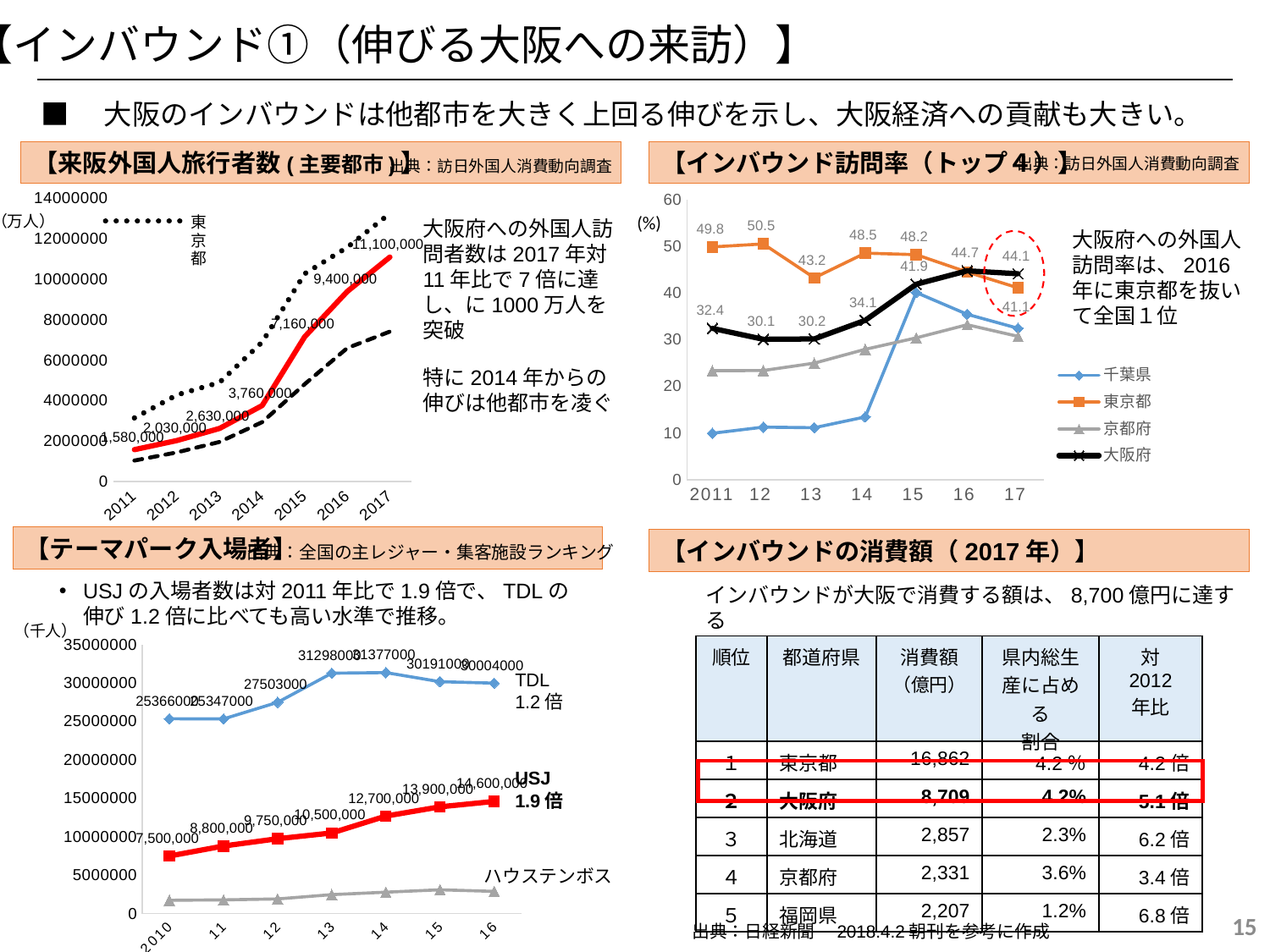

【インバウンド①（伸びる大阪への来訪）】
■　大阪のインバウンドは他都市を大きく上回る伸びを示し、大阪経済への貢献も大きい。
【来阪外国人旅行者数(主要都市)】
【インバウンド訪問率（トップ４）】
出典：訪日外国人消費動向調査
出典：訪日外国人消費動向調査

### Chart

| Category | 千葉県 | 東京都 | 京都府 | 大阪府 |
|---|---|---|---|---|
| 2011 | 9.945017566024912 | 49.839150358859655 | 23.337950938810106 | 32.40671392463557 |
| 12 | 11.255040073994598 | 50.48726228371746 | 23.37978910989501 | 30.07725953644368 |
| 13 | 11.132053998981588 | 43.22644173702367 | 24.94961670174308 | 30.152505339531544 |
| 14 | 13.44509565385873 | 48.521959573245134 | 27.929756709814686 | 34.12746419519865 |
| 15 | 40.08797256343489 | 48.19020227476636 | 30.3709426595832 | 41.853035126171406 |
| 16 | 35.42410546137744 | 44.46722060749847 | 33.188591871962124 | 44.72528254524335 |
| 17 | 32.42043076869232 | 41.087214860523865 | 30.69515512549372 | 44.1 |

### Chart

| Category | 東京都 | 京都府 | 大阪府 |
|---|---|---|---|
| 2011 | 3148562.626625548 | 1040645.3717985919 | 1580000.0 |
| 2012 | 4285306.146319307 | 1446465.855578088 | 2030000.0 |
| 2013 | 4902918.821192365 | 1962172.7747281983 | 2630000.0 |
| 2014 | 6898246.9327185415 | 2940957.312783901 | 3760000.0 |
| 2015 | 10275403.576803243 | 4817990.532448274 | 7160000.0 |
| 2016 | 11582313.414803285 | 6604357.145118757 | 9400000.0 |
| 2017 | 13256599.023279028 | 7417629.672551284 | 11100000.0 |
（万人）
(%)
大阪府への外国人訪問者数は2017年対11年比で7倍に達し、に1000万人を突破

特に2014年からの伸びは他都市を凌ぐ
大阪府への外国人訪問率は、2016年に東京都を抜いて全国１位

【テーマパーク入場者】
【インバウンドの消費額（2017年）】
出典：全国の主レジャー・集客施設ランキング
USJの入場者数は対2011年比で1.9倍で、TDLの伸び1.2倍に比べても高い水準で推移。
インバウンドが大阪で消費する額は、8,700億円に達する
（千人）

### Chart

| Category | ＴＤＬ | ＵＳＪ | ＨＴＢ |
|---|---|---|---|
| 2010 | 25366000.0 | 7500000.0 | 1740000.0 |
| 11 | 25347000.0 | 8800000.0 | 1790000.0 |
| 12 | 27503000.0 | 9750000.0 | 1918000.0 |
| 13 | 31298000.0 | 10500000.0 | 2477000.0 |
| 14 | 31377000.0 | 12700000.0 | 2794000.0 |
| 15 | 30191000.0 | 13900000.0 | 3107000.0 |
| 16 | 30004000.0 | 14600000.0 | 2894000.0 |
| 順位 | 都道府県 | 消費額 （億円） | 県内総生 産に占める 割合 | 対 2012 年比 |
| --- | --- | --- | --- | --- |
| １ | 東京都 | 16,862 | 4.2％ | 4.2倍 |
| ２ | 大阪府 | 8,709 | 4.2% | 5.1倍 |
| ３ | 北海道 | 2,857 | 2.3% | 6.2倍 |
| ４ | 京都府 | 2,331 | 3.6% | 3.4倍 |
| ５ | 福岡県 | 2,207 | 1.2% | 6.8倍 |
TDL
1.2倍
USJ
1.9倍

ハウステンボス
15
出典：日経新聞　2018.4.2朝刊を参考に作成